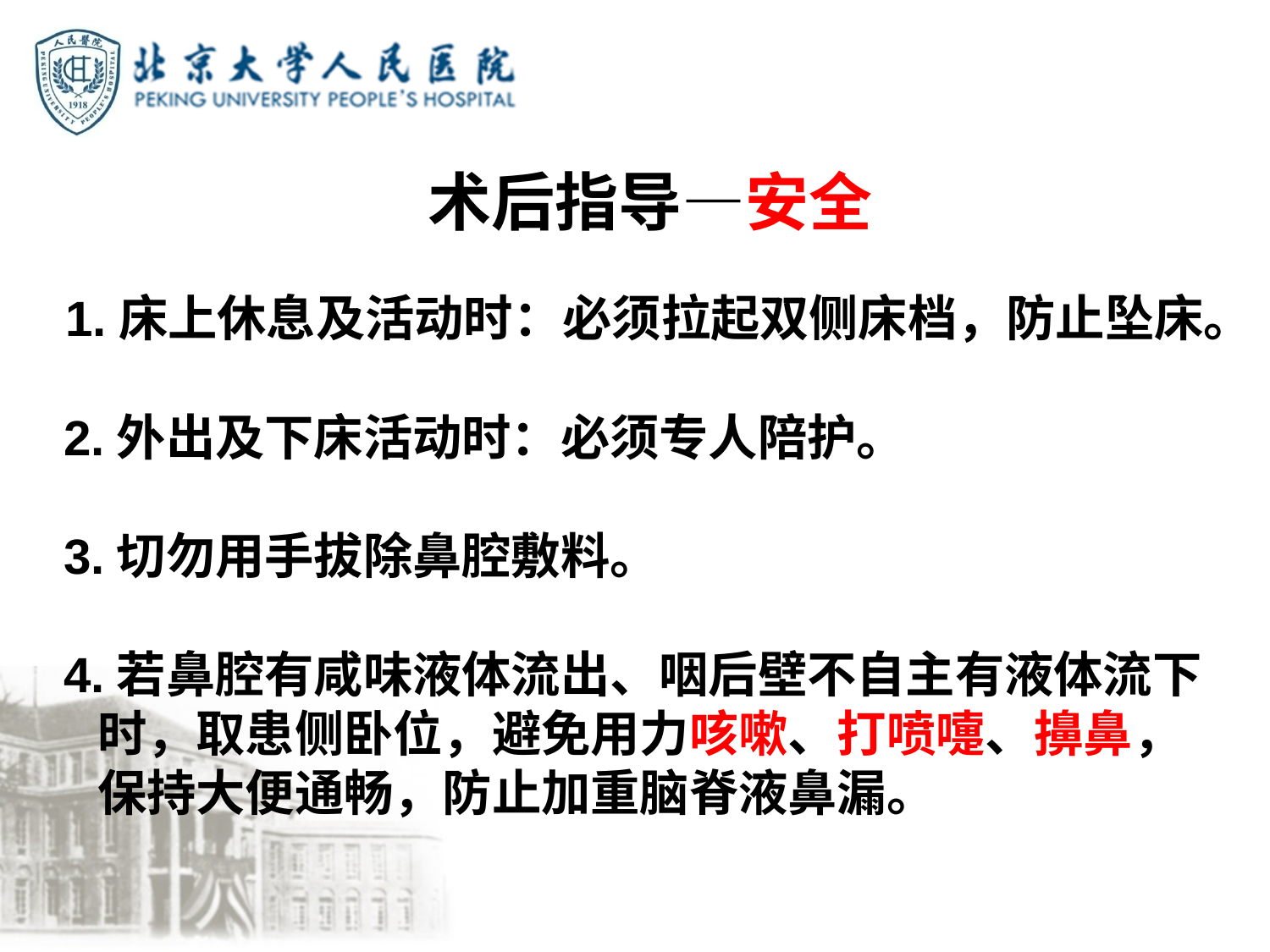

术后指导—安全

 1.床上休息及活动时：必须拉起双侧床档，防止坠床。

 2.外出及下床活动时：必须专人陪护。

 3.切勿用手拔除鼻腔敷料。

 4.若鼻腔有咸味液体流出、咽后壁不自主有液体流下时，取患侧卧位，避免用力咳嗽、打喷嚏、擤鼻，保持大便通畅，防止加重脑脊液鼻漏。